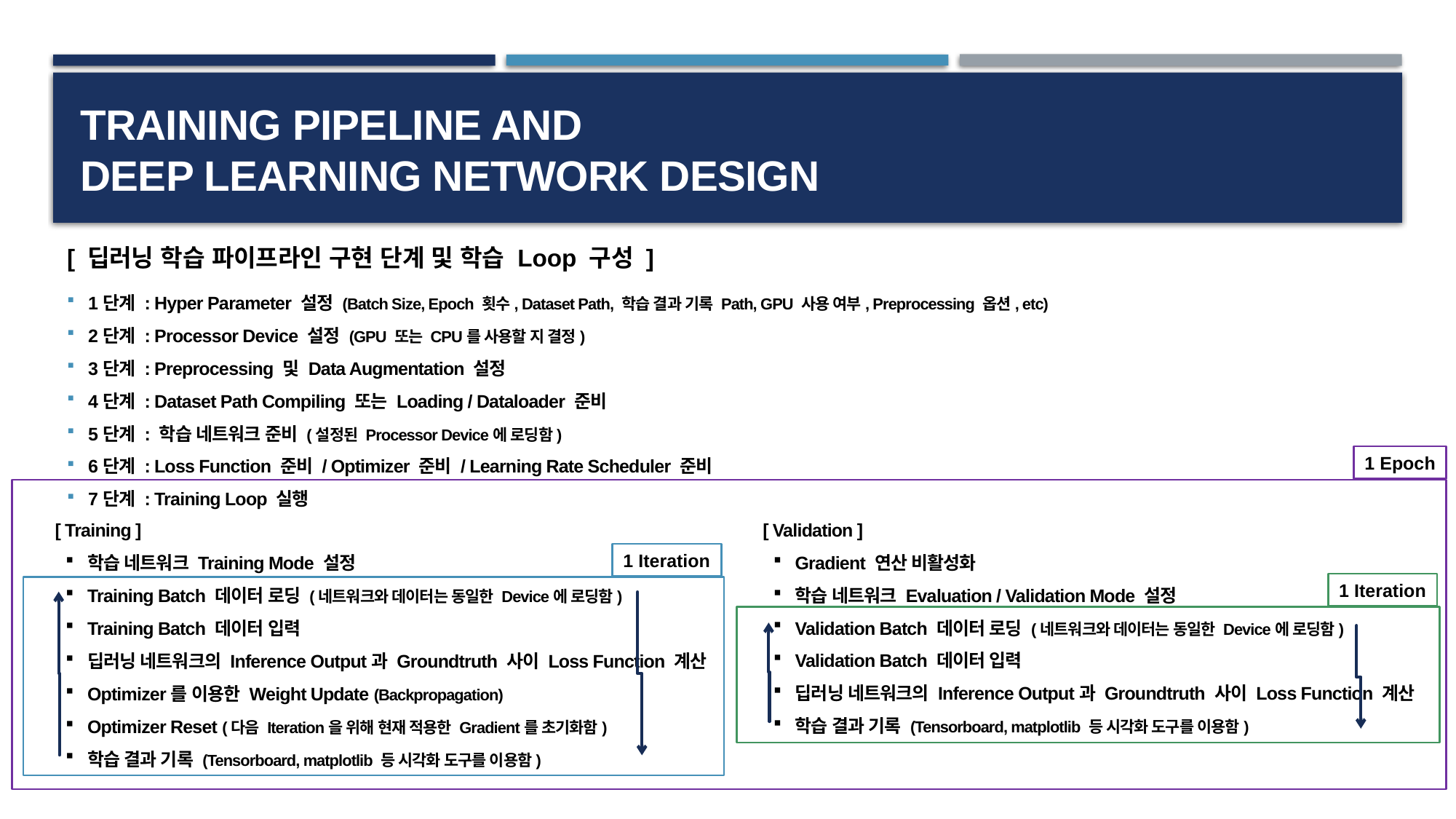

# Training PipeLine and Deep Learning Network Design
[ 딥러닝 학습 파이프라인 구현 단계 및 학습 Loop 구성 ]
1단계 : Hyper Parameter 설정 (Batch Size, Epoch 횟수, Dataset Path, 학습 결과 기록 Path, GPU 사용 여부, Preprocessing 옵션, etc)
2단계 : Processor Device 설정 (GPU 또는 CPU를 사용할 지 결정)
3단계 : Preprocessing 및 Data Augmentation 설정
4단계 : Dataset Path Compiling 또는 Loading / Dataloader 준비
5단계 : 학습 네트워크 준비 (설정된 Processor Device에 로딩함)
6단계 : Loss Function 준비 / Optimizer 준비 / Learning Rate Scheduler 준비
7단계 : Training Loop 실행
1 Epoch

[ Validation ]
Gradient 연산 비활성화
학습 네트워크 Evaluation / Validation Mode 설정
Validation Batch 데이터 로딩 (네트워크와 데이터는 동일한 Device에 로딩함)
Validation Batch 데이터 입력
딥러닝 네트워크의 Inference Output과 Groundtruth 사이 Loss Function 계산
학습 결과 기록 (Tensorboard, matplotlib 등 시각화 도구를 이용함)
[ Training ]
학습 네트워크 Training Mode 설정
Training Batch 데이터 로딩 (네트워크와 데이터는 동일한 Device에 로딩함)
Training Batch 데이터 입력
딥러닝 네트워크의 Inference Output과 Groundtruth 사이 Loss Function 계산
Optimizer를 이용한 Weight Update (Backpropagation)
Optimizer Reset (다음 Iteration을 위해 현재 적용한 Gradient를 초기화함)
학습 결과 기록 (Tensorboard, matplotlib 등 시각화 도구를 이용함)
1 Iteration
1 Iteration